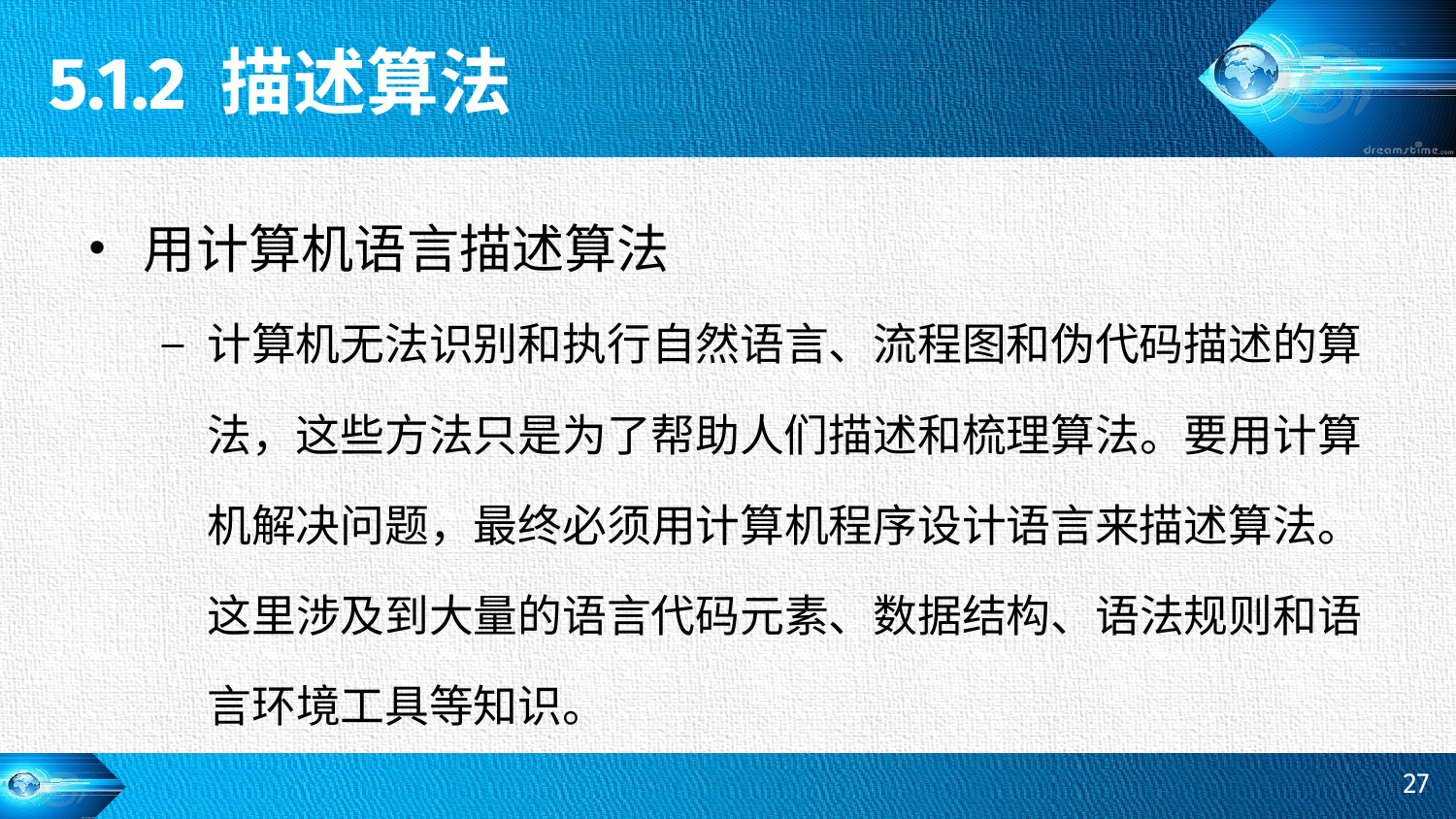

5.1.2 描述算法
用计算机语言描述算法
计算机无法识别和执行自然语言、流程图和伪代码描述的算法，这些方法只是为了帮助人们描述和梳理算法。要用计算机解决问题，最终必须用计算机程序设计语言来描述算法。这里涉及到大量的语言代码元素、数据结构、语法规则和语言环境工具等知识。
27